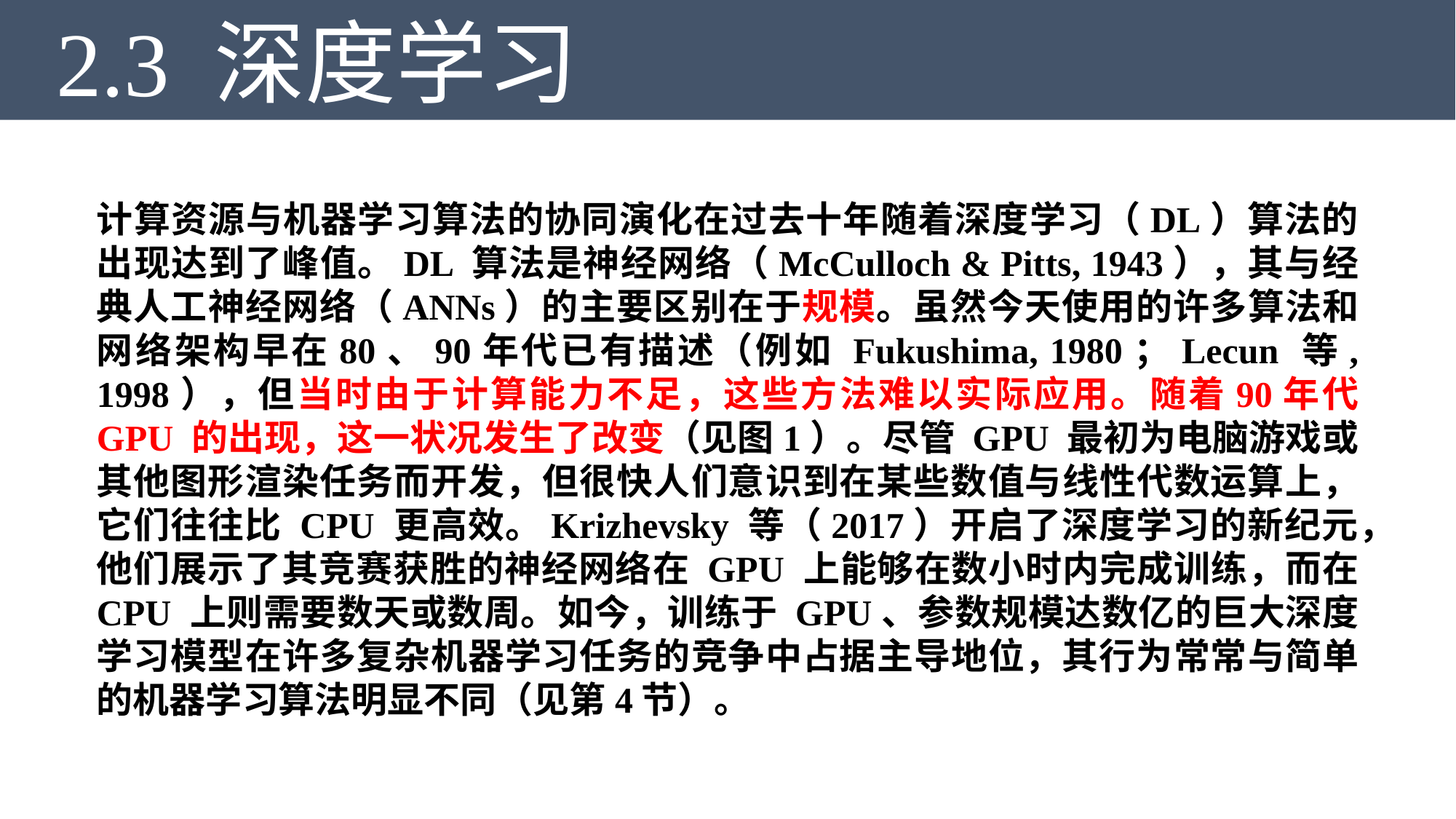

2.3 深度学习
计算资源与机器学习算法的协同演化在过去十年随着深度学习（DL）算法的出现达到了峰值。DL 算法是神经网络（McCulloch & Pitts, 1943），其与经典人工神经网络（ANNs）的主要区别在于规模。虽然今天使用的许多算法和网络架构早在80、90年代已有描述（例如 Fukushima, 1980；Lecun 等, 1998），但当时由于计算能力不足，这些方法难以实际应用。随着90年代 GPU 的出现，这一状况发生了改变（见图1）。尽管 GPU 最初为电脑游戏或其他图形渲染任务而开发，但很快人们意识到在某些数值与线性代数运算上，它们往往比 CPU 更高效。Krizhevsky 等（2017）开启了深度学习的新纪元，他们展示了其竞赛获胜的神经网络在 GPU 上能够在数小时内完成训练，而在 CPU 上则需要数天或数周。如今，训练于 GPU、参数规模达数亿的巨大深度学习模型在许多复杂机器学习任务的竞争中占据主导地位，其行为常常与简单的机器学习算法明显不同（见第4节）。